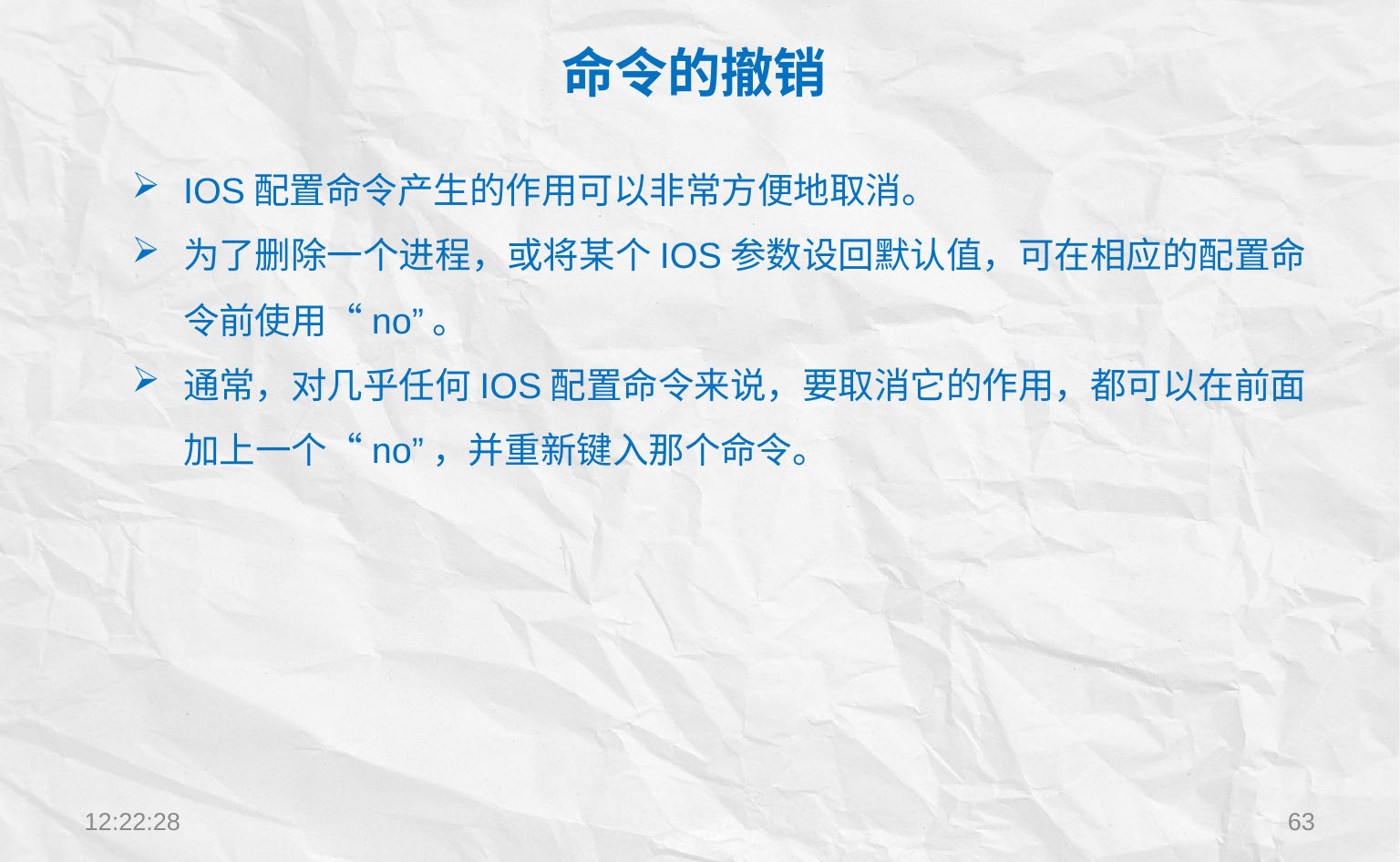

命令的撤销
IOS配置命令产生的作用可以非常方便地取消。
为了删除一个进程，或将某个IOS参数设回默认值，可在相应的配置命令前使用“no”。
通常，对几乎任何IOS配置命令来说，要取消它的作用，都可以在前面加上一个“no”，并重新键入那个命令。

12:22:28
63